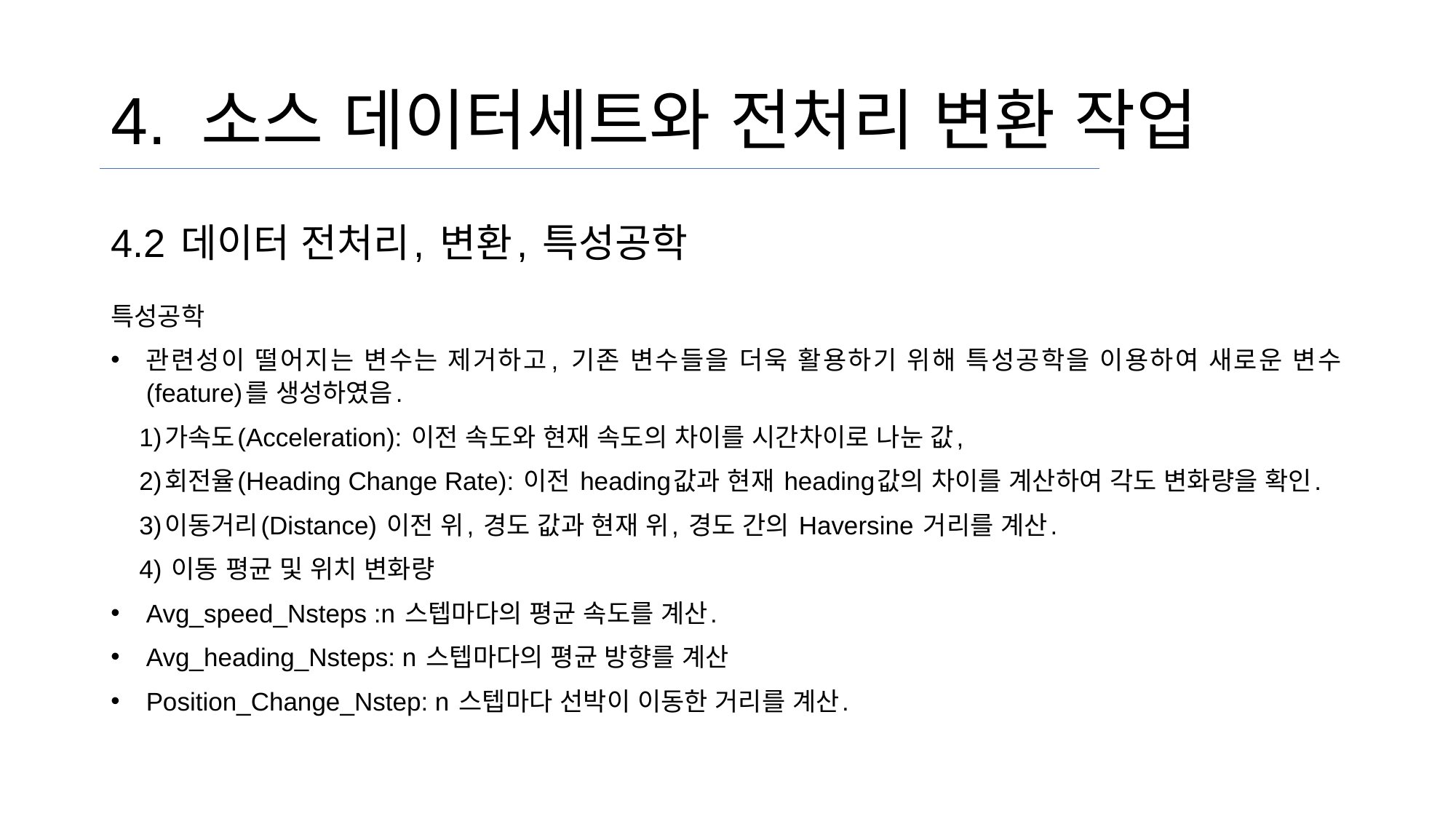

# 4. 소스 데이터세트와 전처리 변환 작업
4.2 데이터 전처리, 변환, 특성공학

특성공학
관련성이 떨어지는 변수는 제거하고, 기존 변수들을 더욱 활용하기 위해 특성공학을 이용하여 새로운 변수(feature)를 생성하였음.
    1)가속도(Acceleration): 이전 속도와 현재 속도의 차이를 시간차이로 나눈 값,
    2)회전율(Heading Change Rate): 이전 heading값과 현재 heading값의 차이를 계산하여 각도 변화량을 확인.
    3)이동거리(Distance) 이전 위, 경도 값과 현재 위, 경도 간의 Haversine 거리를 계산.
    4) 이동 평균 및 위치 변화량
Avg_speed_Nsteps :n 스텝마다의 평균 속도를 계산.
Avg_heading_Nsteps: n 스텝마다의 평균 방향를 계산
Position_Change_Nstep: n 스텝마다 선박이 이동한 거리를 계산.